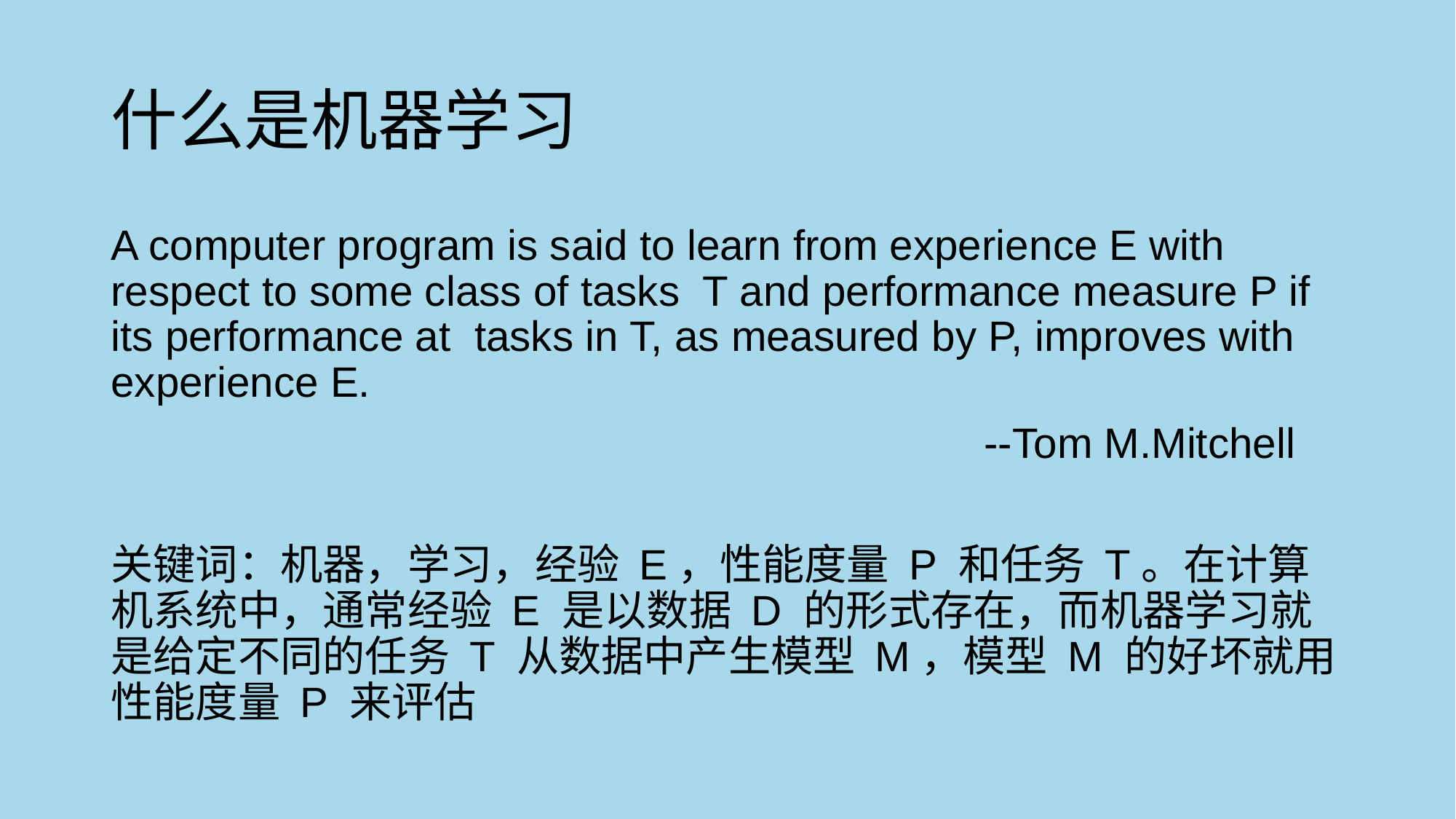

# 什么是机器学习
A computer program is said to learn from experience E with respect to some class of tasks  T and performance measure P if its performance at  tasks in T, as measured by P, improves with experience E.
								--Tom M.Mitchell

关键词：机器，学习，经验 E，性能度量 P 和任务 T。在计算机系统中，通常经验 E 是以数据 D 的形式存在，而机器学习就是给定不同的任务 T 从数据中产生模型 M，模型 M 的好坏就用性能度量 P 来评估